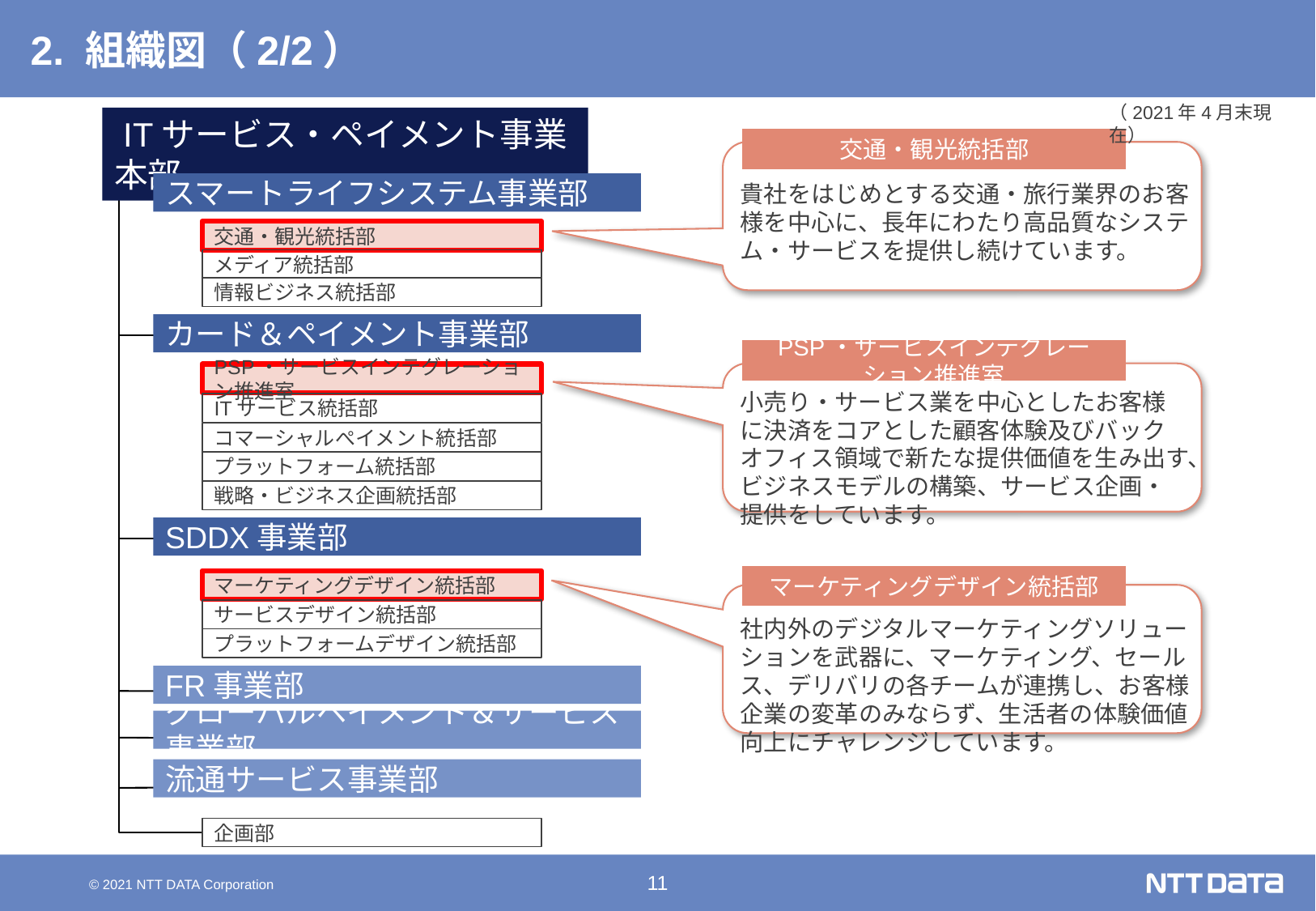

# 2. 組織図（2/2）
（2021年4月末現在）
 ITサービス・ペイメント事業本部
交通・観光統括部

スマートライフシステム事業部
貴社をはじめとする交通・旅行業界のお客様を中心に、長年にわたり高品質なシステム・サービスを提供し続けています。
交通・観光統括部
メディア統括部
情報ビジネス統括部
カード＆ペイメント事業部
PSP・サービスインテグレーション推進室

PSP・サービスインテグレーション推進室
小売り・サービス業を中心としたお客様に決済をコアとした顧客体験及びバックオフィス領域で新たな提供価値を生み出す、ビジネスモデルの構築、サービス企画・提供をしています。
ITサービス統括部
コマーシャルぺイメント統括部
プラットフォーム統括部
戦略・ビジネス企画統括部
SDDX事業部
マーケティングデザイン統括部
マーケティングデザイン統括部

サービスデザイン統括部
社内外のデジタルマーケティングソリューションを武器に、マーケティング、セールス、デリバリの各チームが連携し、お客様企業の変革のみならず、生活者の体験価値向上にチャレンジしています。
プラットフォームデザイン統括部
FR事業部
グローバルペイメント＆サービス事業部
流通サービス事業部
企画部